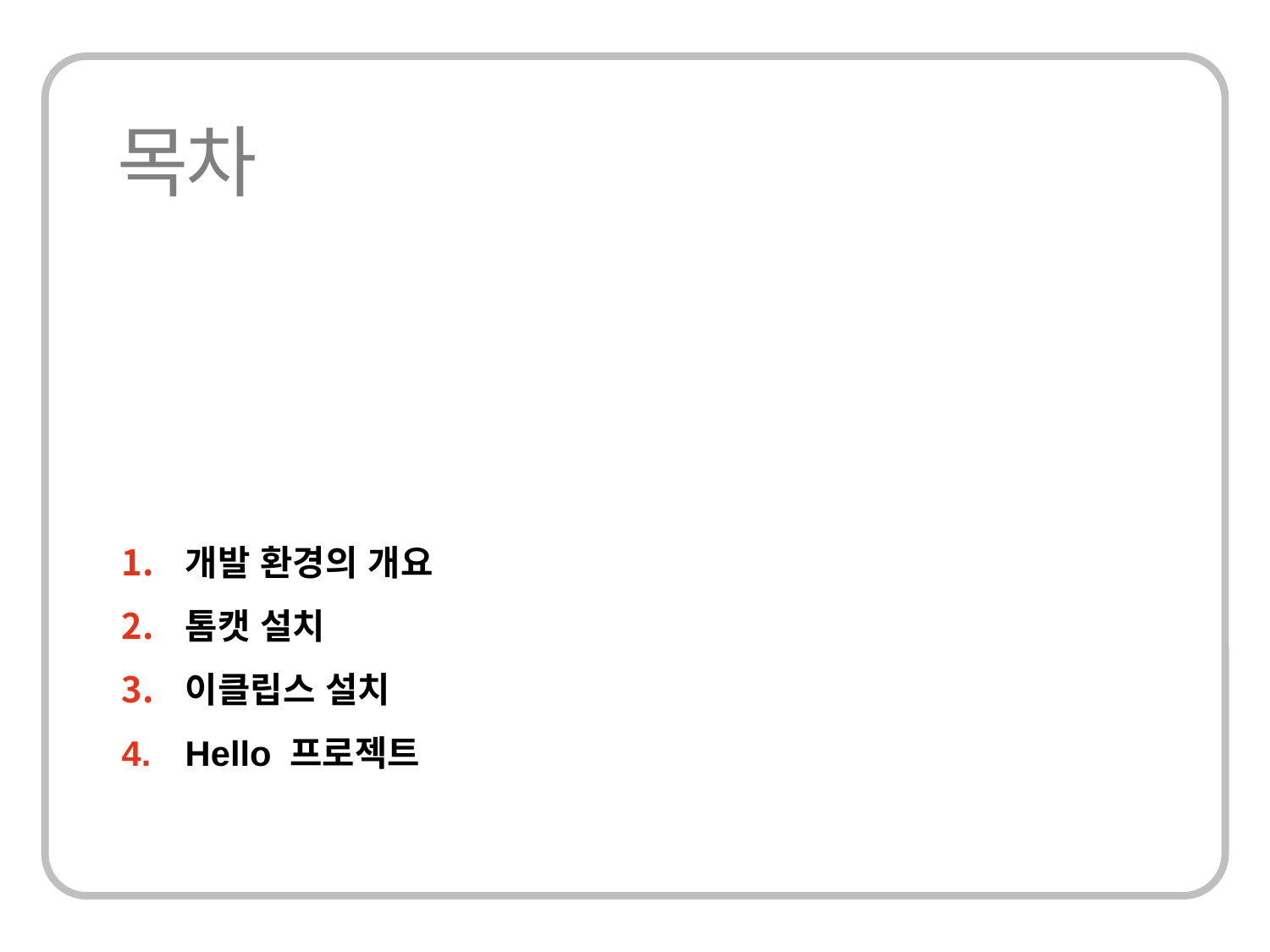

개발 환경의 개요
톰캣 설치
이클립스 설치
Hello 프로젝트